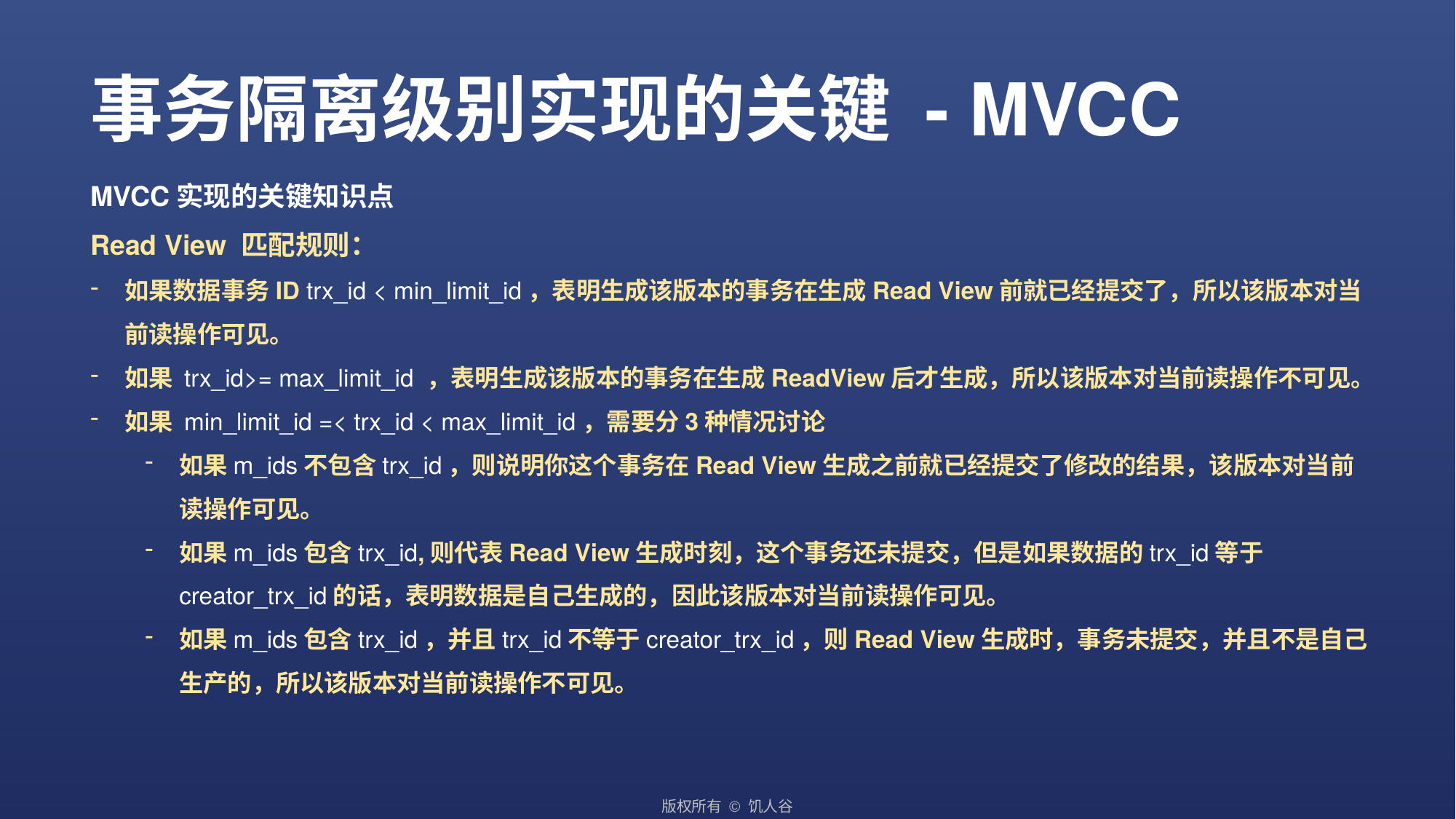

事务隔离级别实现的关键 - MVCC
MVCC实现的关键知识点
Read View 匹配规则：
如果数据事务ID trx_id < min_limit_id，表明生成该版本的事务在生成Read View前就已经提交了，所以该版本对当前读操作可见。
如果 trx_id>= max_limit_id ，表明生成该版本的事务在生成ReadView后才生成，所以该版本对当前读操作不可见。
如果 min_limit_id =< trx_id < max_limit_id，需要分3种情况讨论
如果m_ids不包含trx_id，则说明你这个事务在Read View生成之前就已经提交了修改的结果，该版本对当前读操作可见。
如果m_ids包含trx_id,则代表Read View生成时刻，这个事务还未提交，但是如果数据的trx_id等于creator_trx_id的话，表明数据是自己生成的，因此该版本对当前读操作可见。
如果m_ids包含trx_id，并且trx_id不等于creator_trx_id，则Read View生成时，事务未提交，并且不是自己生产的，所以该版本对当前读操作不可见。